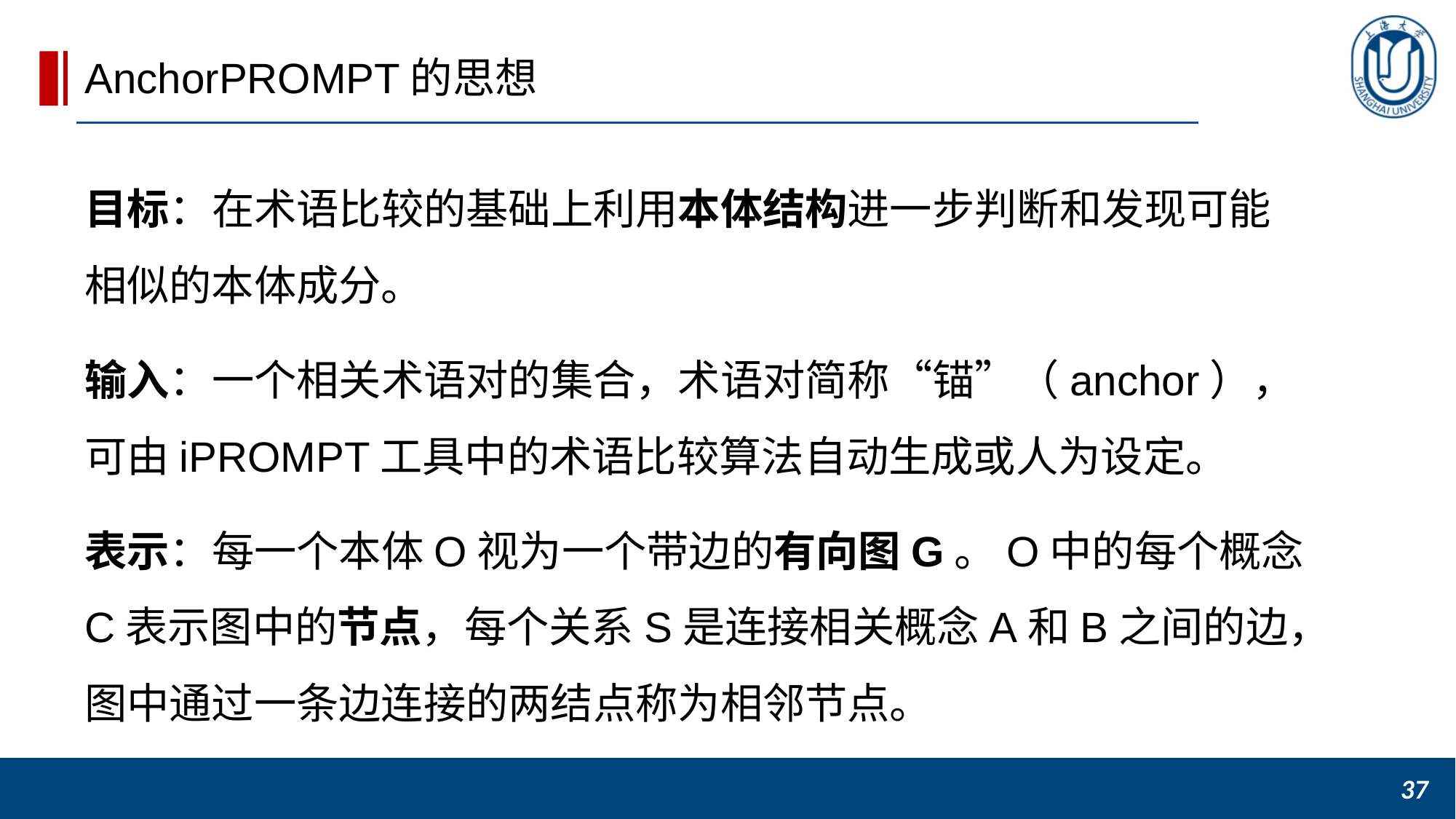

AnchorPROMPT的思想
目标：在术语比较的基础上利用本体结构进一步判断和发现可能相似的本体成分。
输入：一个相关术语对的集合，术语对简称“锚”（anchor），可由iPROMPT工具中的术语比较算法自动生成或人为设定。
表示：每一个本体O视为一个带边的有向图G。O中的每个概念C表示图中的节点，每个关系S是连接相关概念A和B之间的边，图中通过一条边连接的两结点称为相邻节点。
37